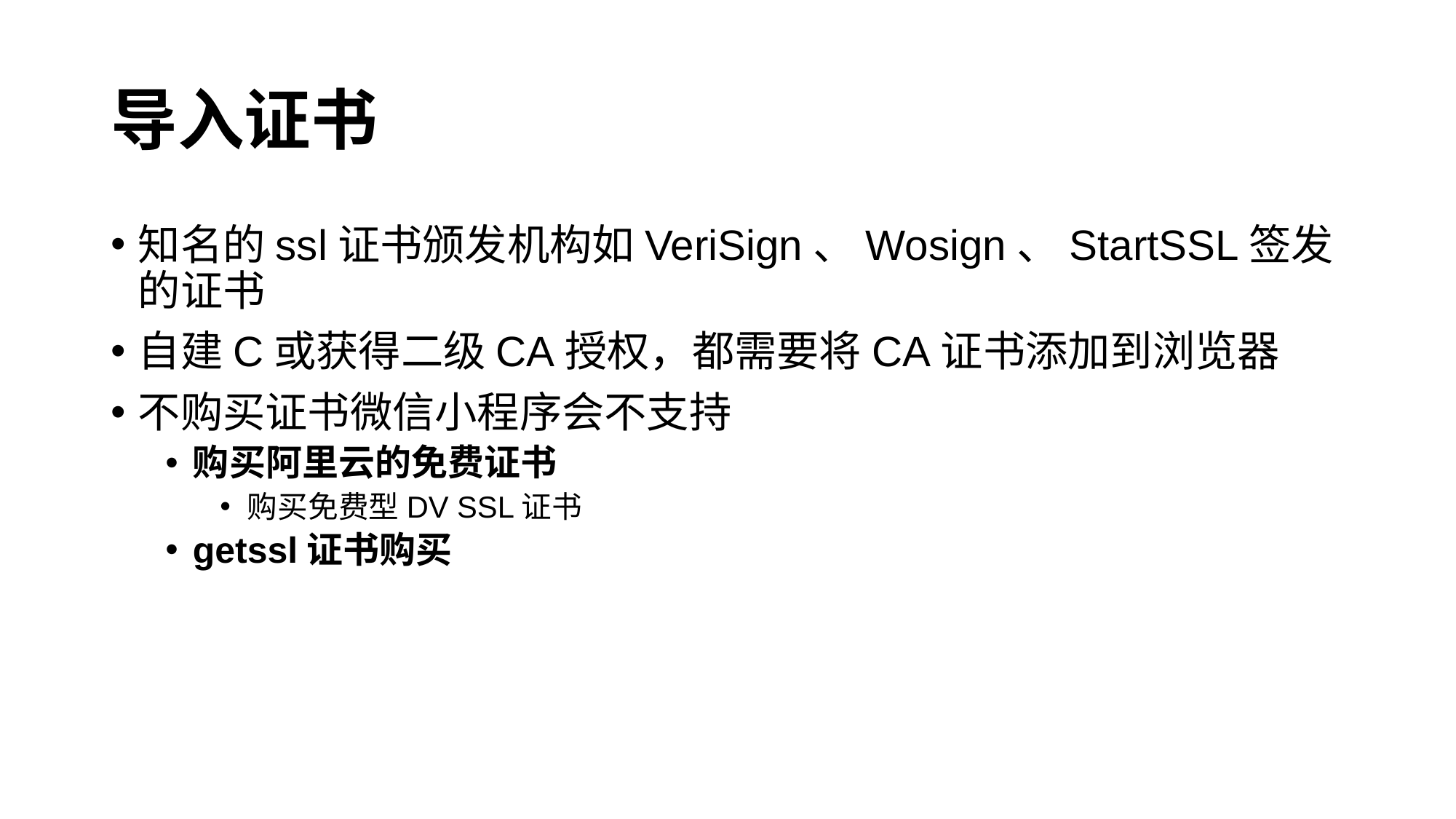

# 导入证书
知名的ssl证书颁发机构如VeriSign、Wosign、StartSSL签发的证书
自建C或获得二级CA授权，都需要将CA证书添加到浏览器
不购买证书微信小程序会不支持
购买阿里云的免费证书
购买免费型DV SSL证书
getssl证书购买